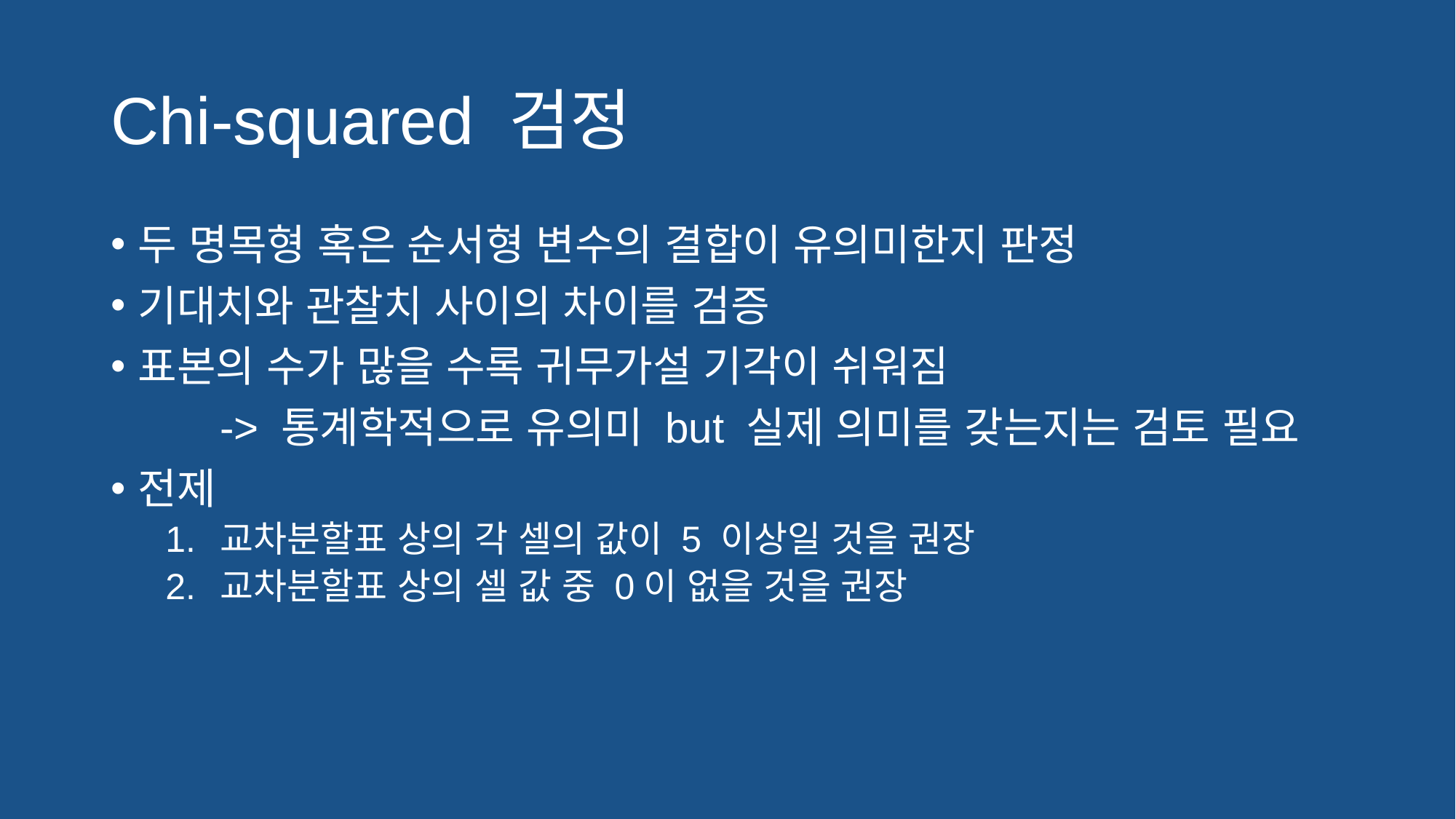

# Chi-squared 검정
두 명목형 혹은 순서형 변수의 결합이 유의미한지 판정
기대치와 관찰치 사이의 차이를 검증
표본의 수가 많을 수록 귀무가설 기각이 쉬워짐
	-> 통계학적으로 유의미 but 실제 의미를 갖는지는 검토 필요
전제
교차분할표 상의 각 셀의 값이 5 이상일 것을 권장
교차분할표 상의 셀 값 중 0이 없을 것을 권장